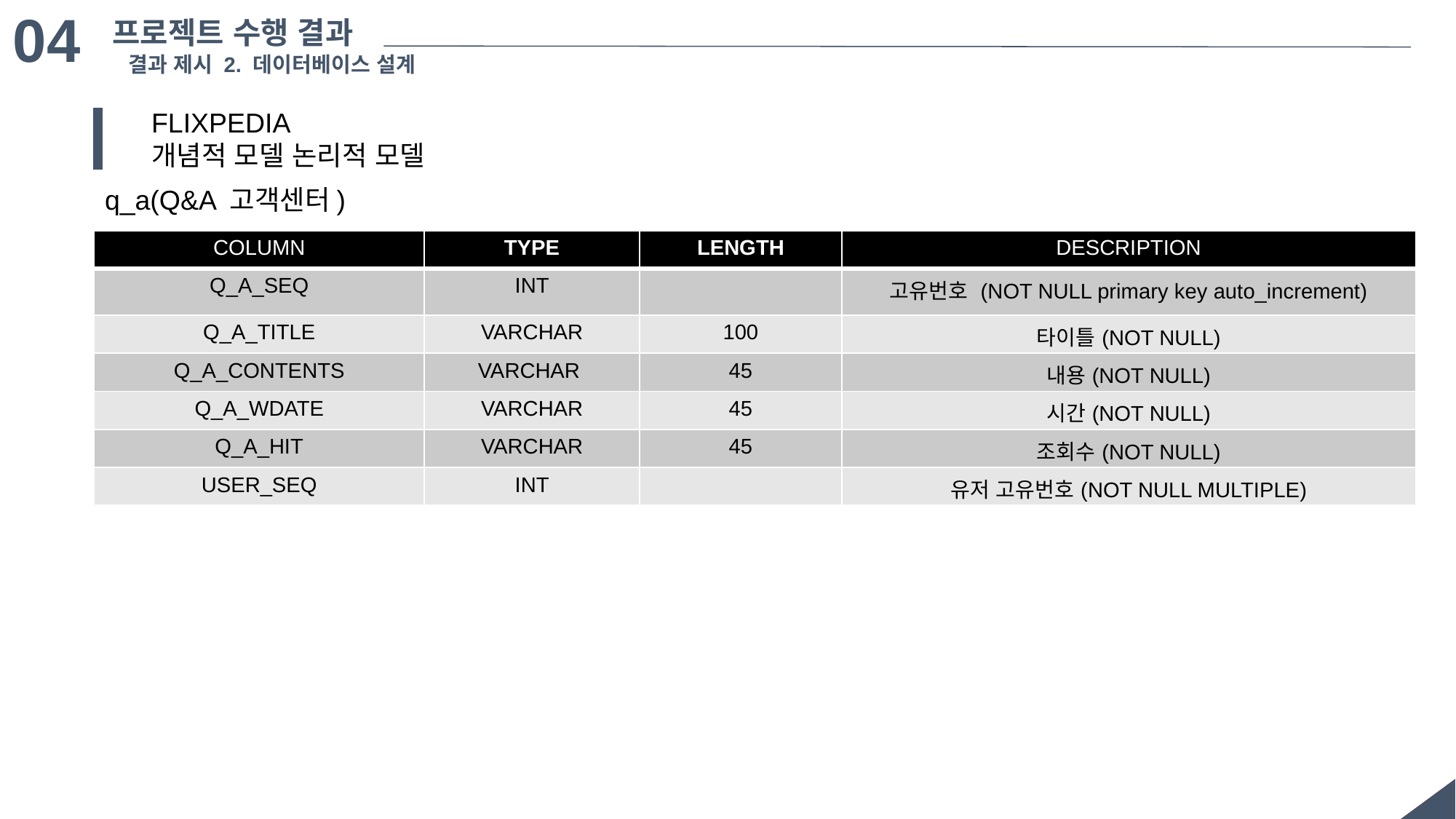

04
프로젝트 수행 결과
결과 제시 2. 데이터베이스 설계
FLIXPEDIA
개념적 모델 논리적 모델

q_a(Q&A 고객센터)
| COLUMN | TYPE | LENGTH | DESCRIPTION |
| --- | --- | --- | --- |
| Q\_A\_SEQ | INT |  | 고유번호 (NOT NULL primary key auto\_increment) |
| Q\_A\_TITLE | VARCHAR | 100 | 타이틀(NOT NULL) |
| Q\_A\_CONTENTS | VARCHAR | 45 | 내용(NOT NULL) |
| Q\_A\_WDATE | VARCHAR | 45 | 시간(NOT NULL) |
| Q\_A\_HIT | VARCHAR | 45 | 조회수(NOT NULL) |
| USER\_SEQ | INT |  | 유저 고유번호(NOT NULL MULTIPLE) |